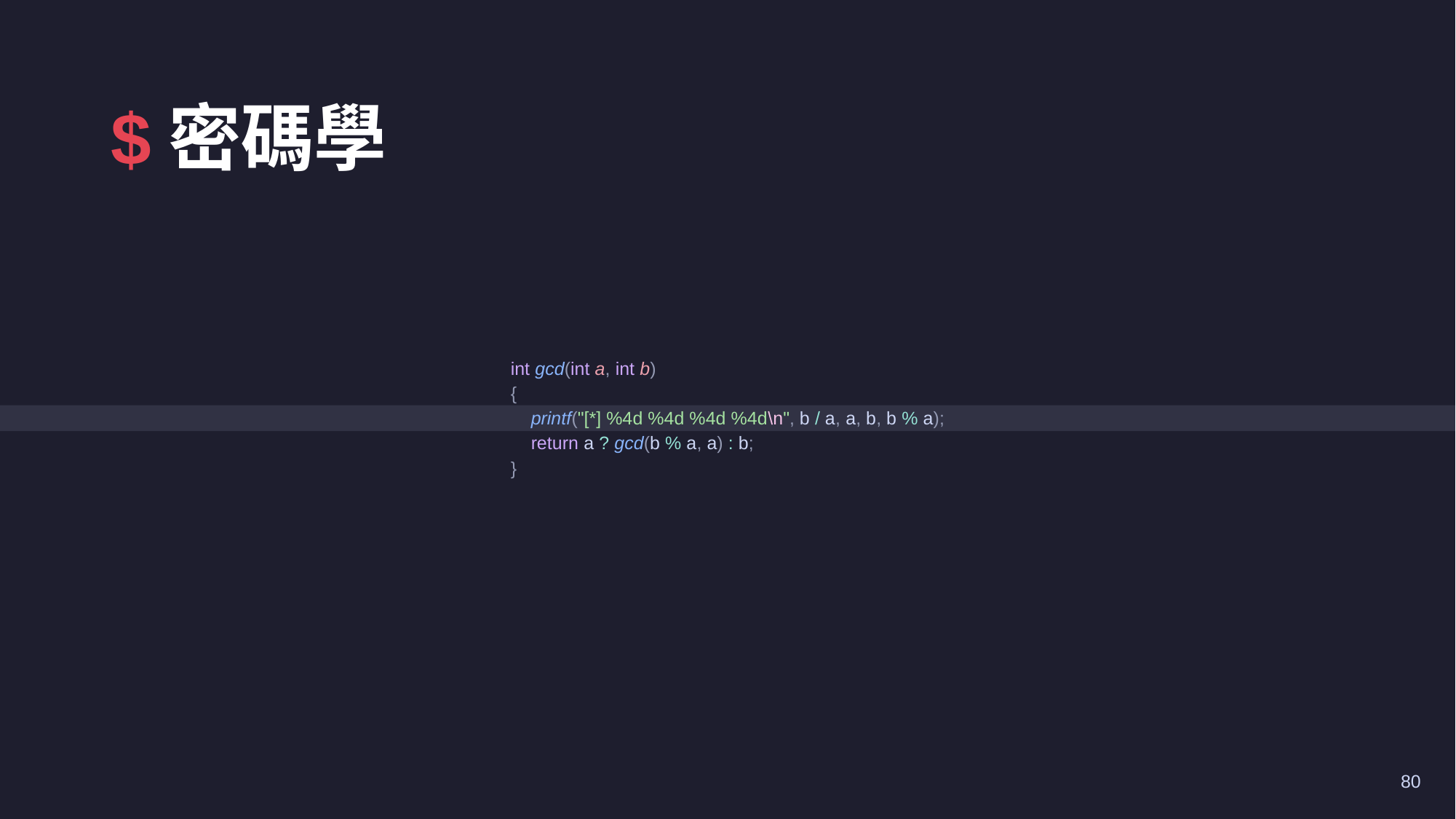

# $密碼學
int gcd(int a, int b)
{
    printf("[*] %4d %4d %4d %4d\n", b / a, a, b, b % a);
    return a ? gcd(b % a, a) : b;
}

80